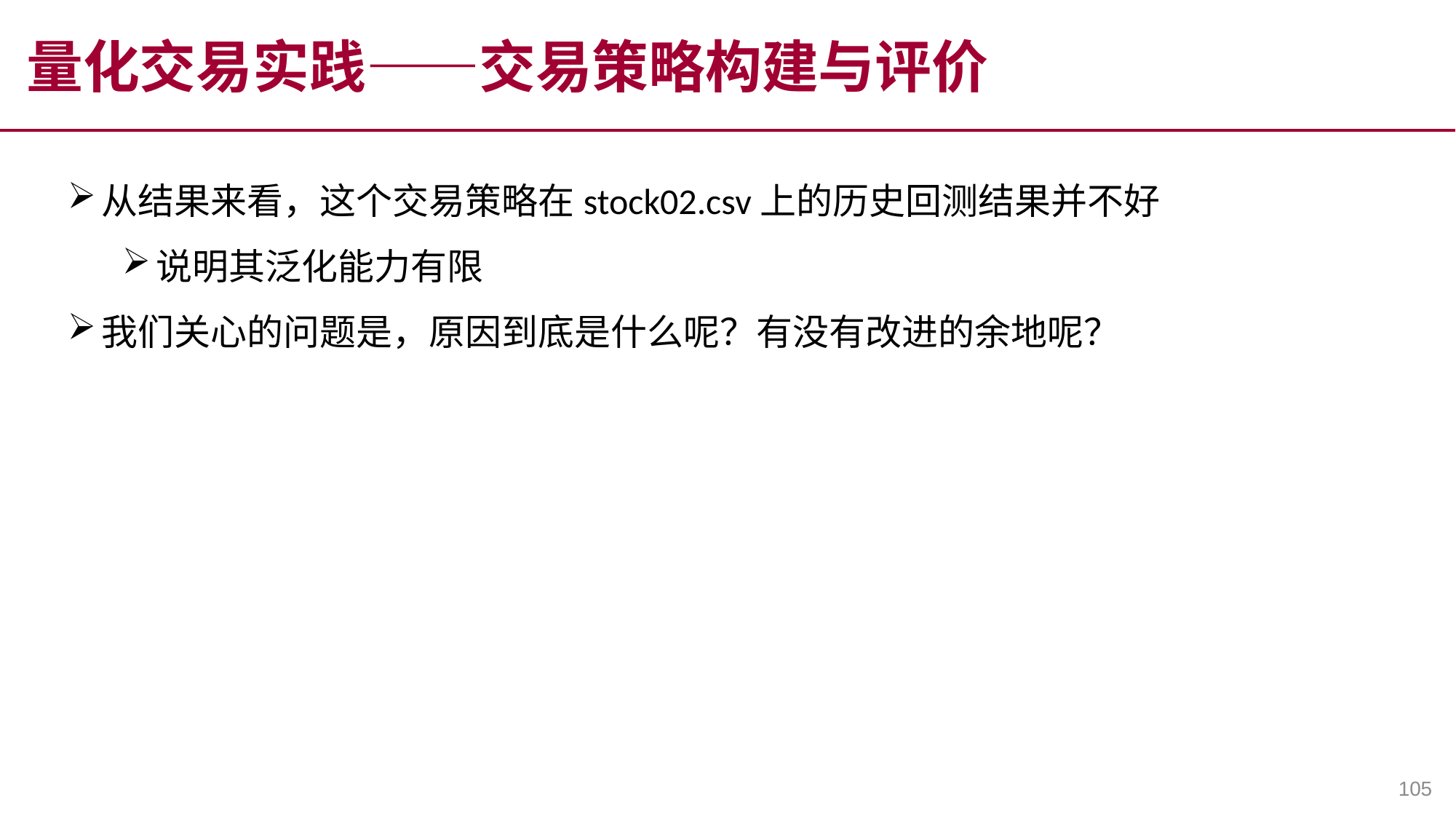

量化交易实践——交易策略构建与评价
从结果来看，这个交易策略在stock02.csv上的历史回测结果并不好
说明其泛化能力有限
我们关心的问题是，原因到底是什么呢？有没有改进的余地呢？
105